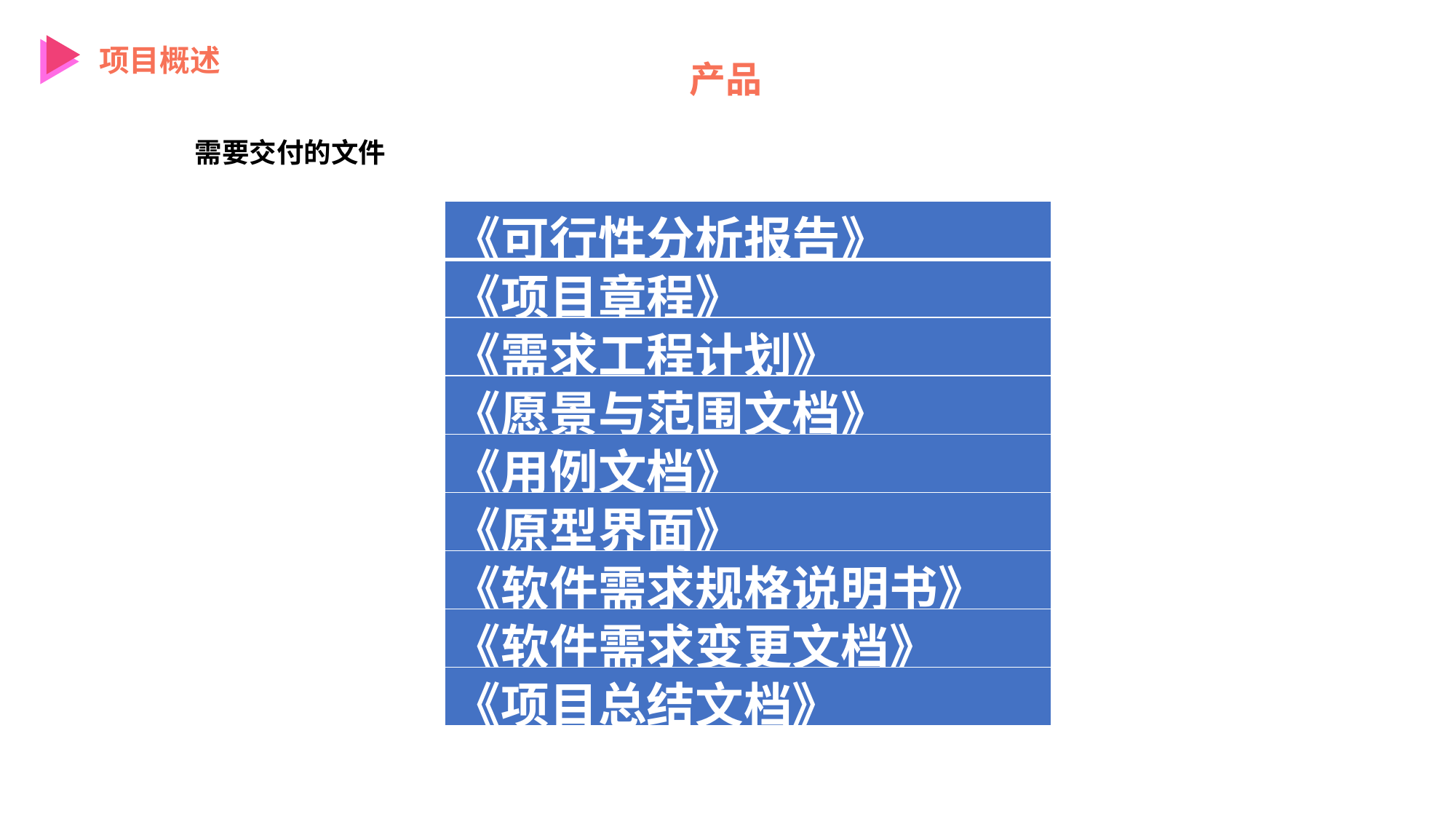

项目概述
产品
需要交付的文件
| 《可行性分析报告》 |
| --- |
| 《项目章程》 |
| 《需求工程计划》 |
| 《愿景与范围文档》 |
| 《用例文档》 |
| 《原型界面》 |
| 《软件需求规格说明书》 |
| 《软件需求变更文档》 |
| 《项目总结文档》 |